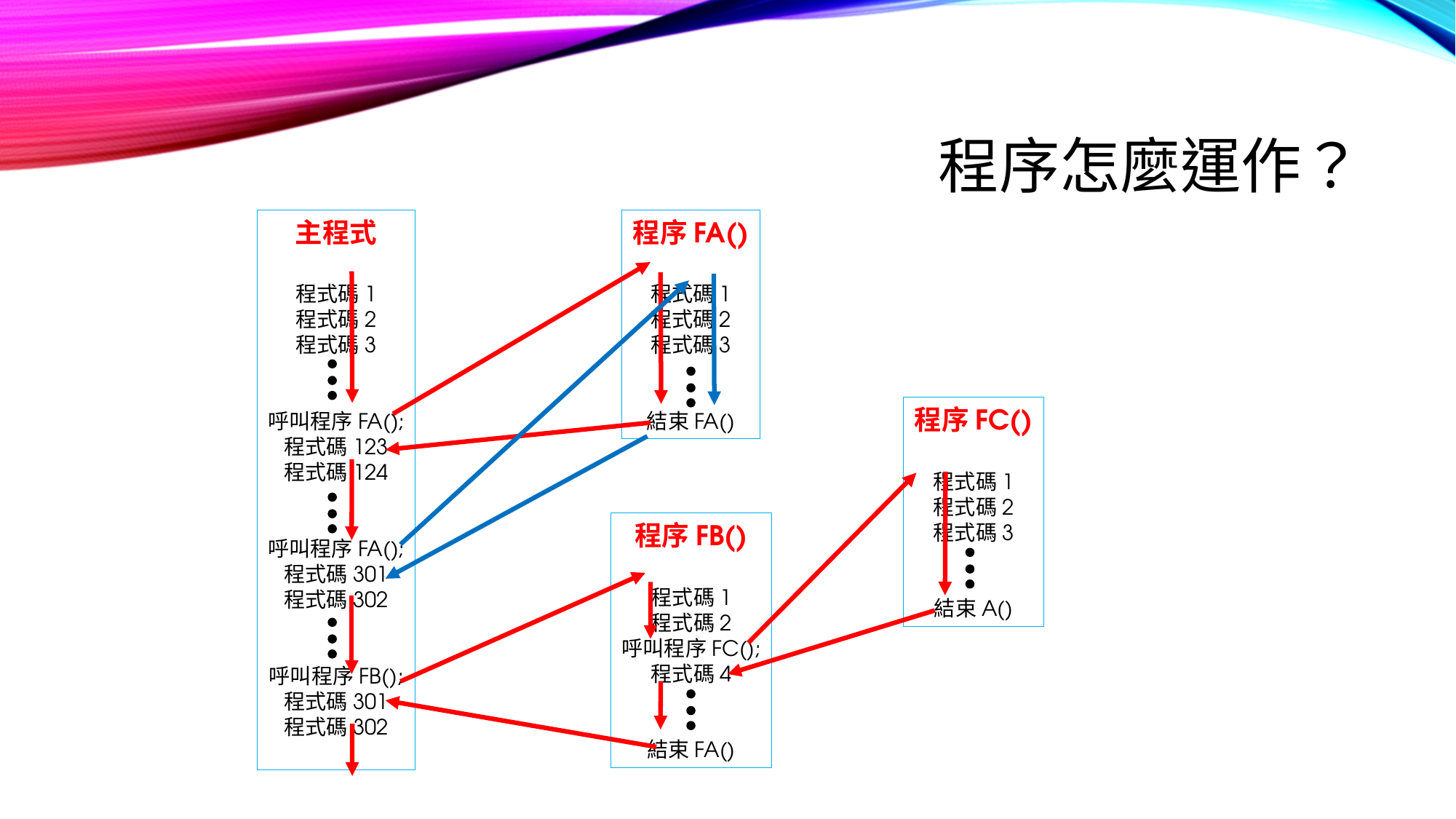

# 程序怎麼運作？
主程式

程式碼1
程式碼2
程式碼3

呼叫程序FA();
程式碼123
程式碼124

呼叫程序FA();
程式碼301
程式碼302

呼叫程序FB();
程式碼301
程式碼302

程序FA()

程式碼1
程式碼2
程式碼3

結束FA()

程序FC()

程式碼1
程式碼2
程式碼3

結束A()

程序FB()

程式碼1
程式碼2
呼叫程序FC();
程式碼4

結束FA()